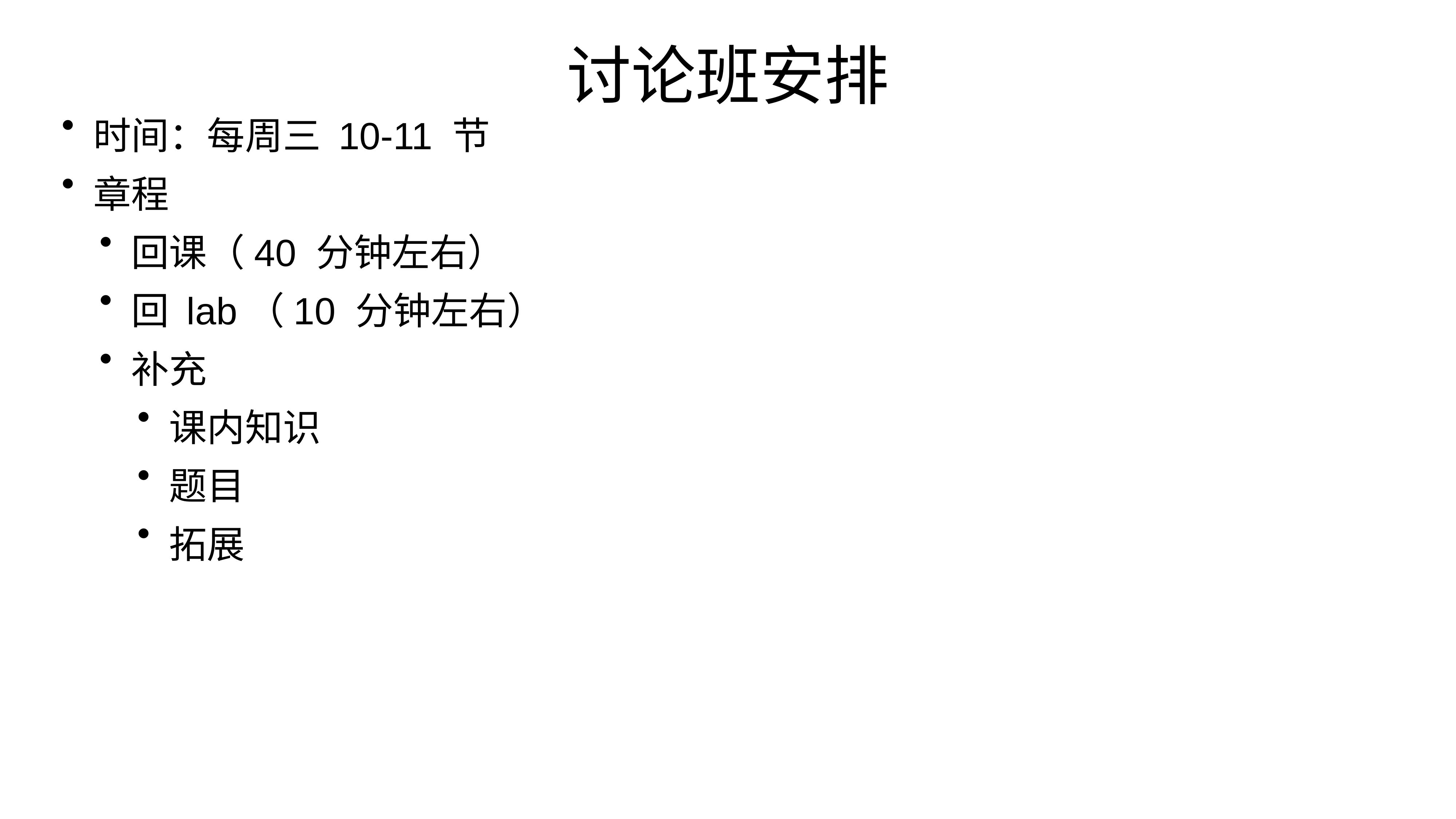

讨论班安排
时间：每周三 10-11 节
章程
回课（40 分钟左右）
回 lab（10 分钟左右）
补充
课内知识
题目
拓展